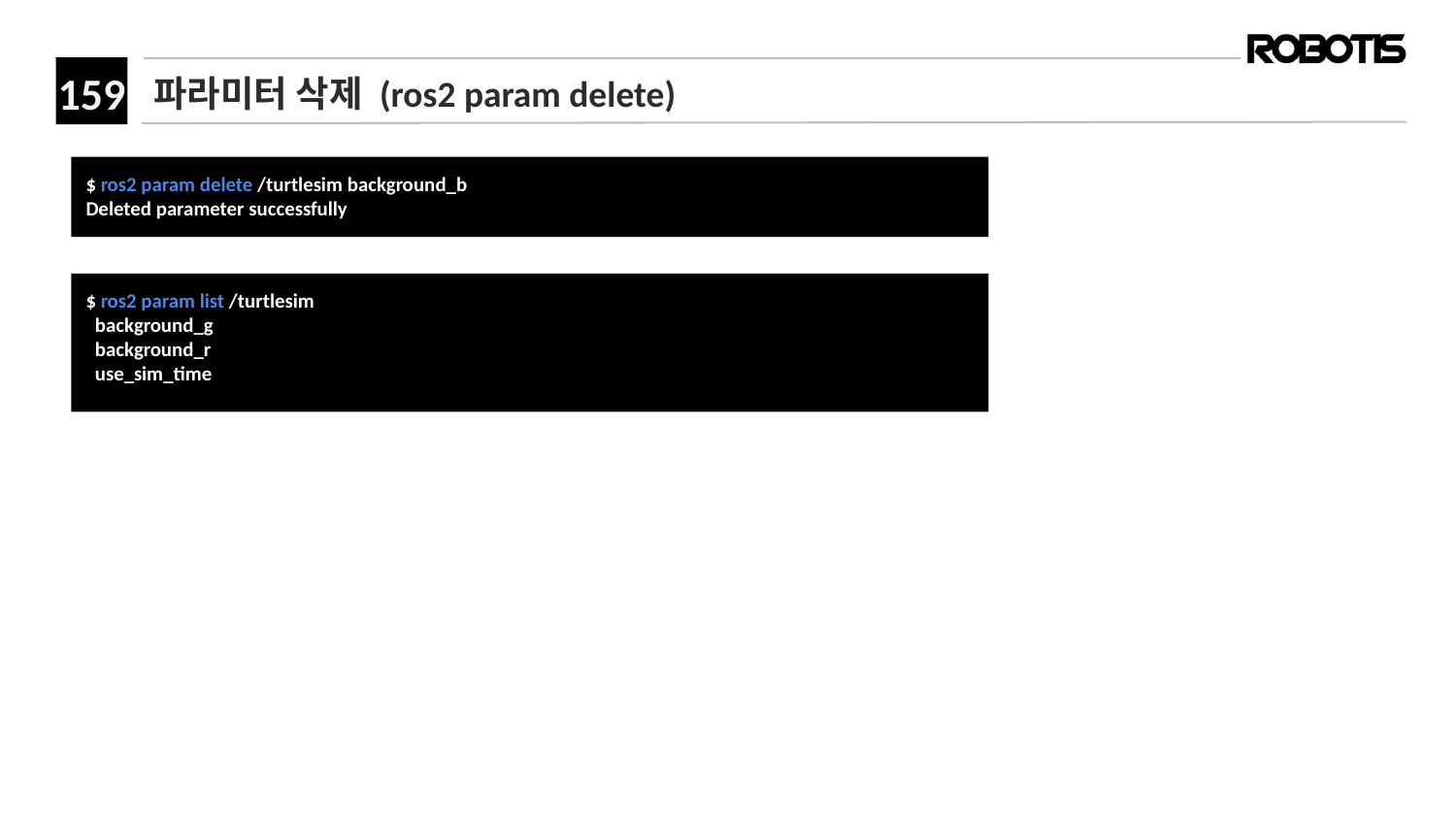

# 파라미터 삭제 (ros2 param delete)
﻿$ ros2 param delete /turtlesim background_b
Deleted parameter successfully

$ ros2 param list /turtlesim
  background_g
  background_r
  use_sim_time